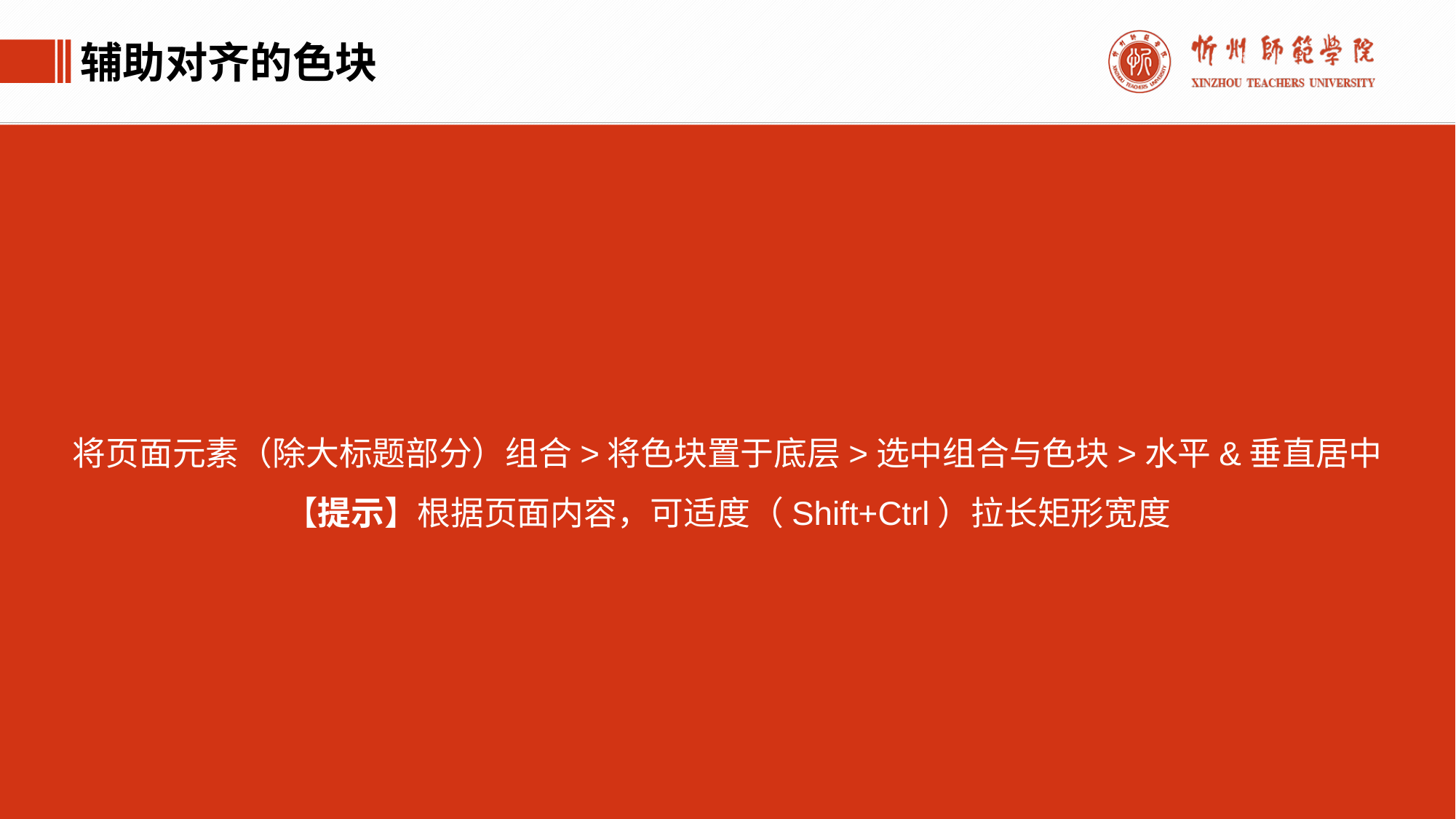

辅助对齐的色块
将页面元素（除大标题部分）组合>将色块置于底层>选中组合与色块>水平&垂直居中
【提示】根据页面内容，可适度（Shift+Ctrl）拉长矩形宽度